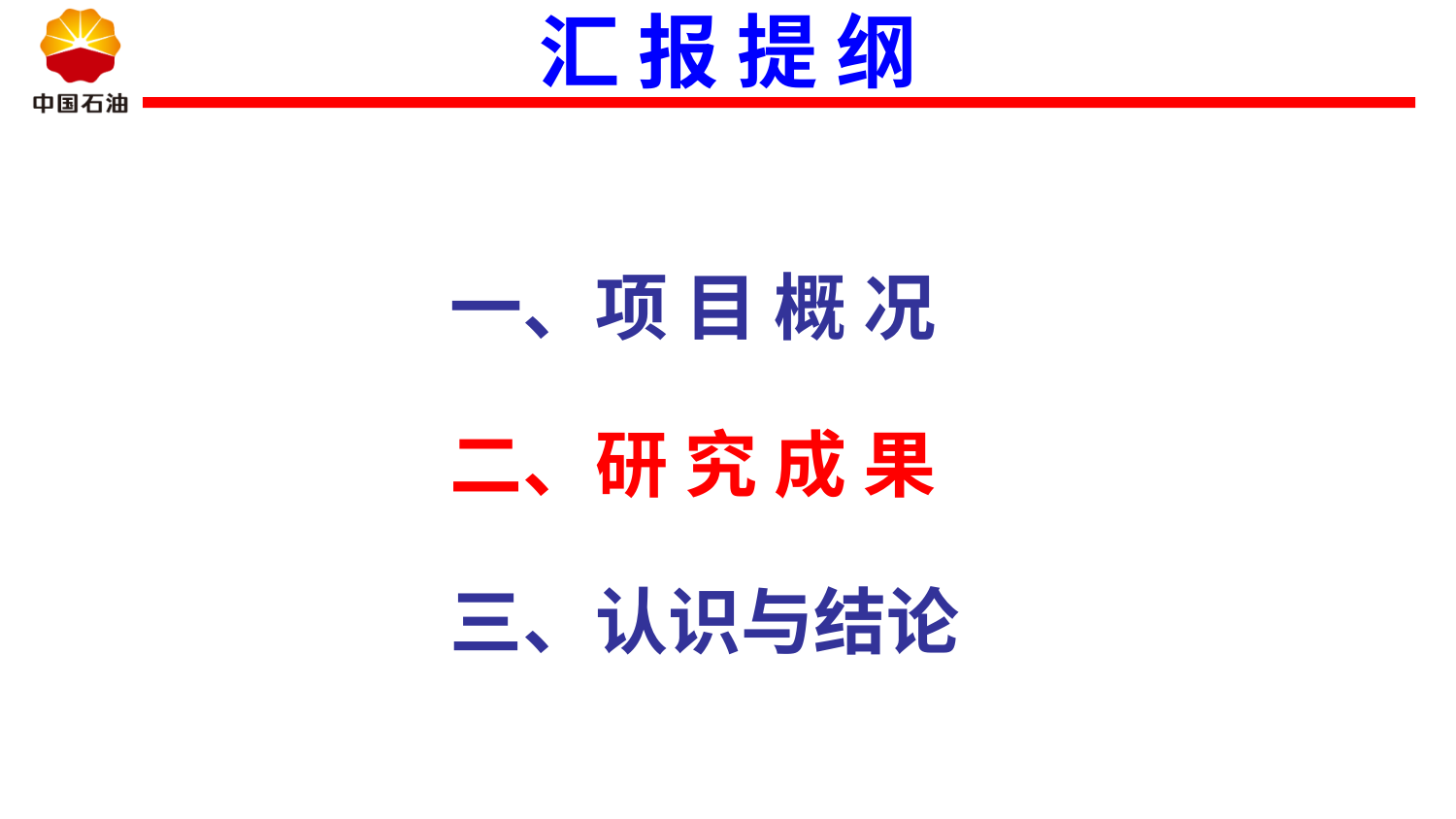

汇 报 提 纲
一、项 目 概 况
二、研 究 成 果
三、认识与结论